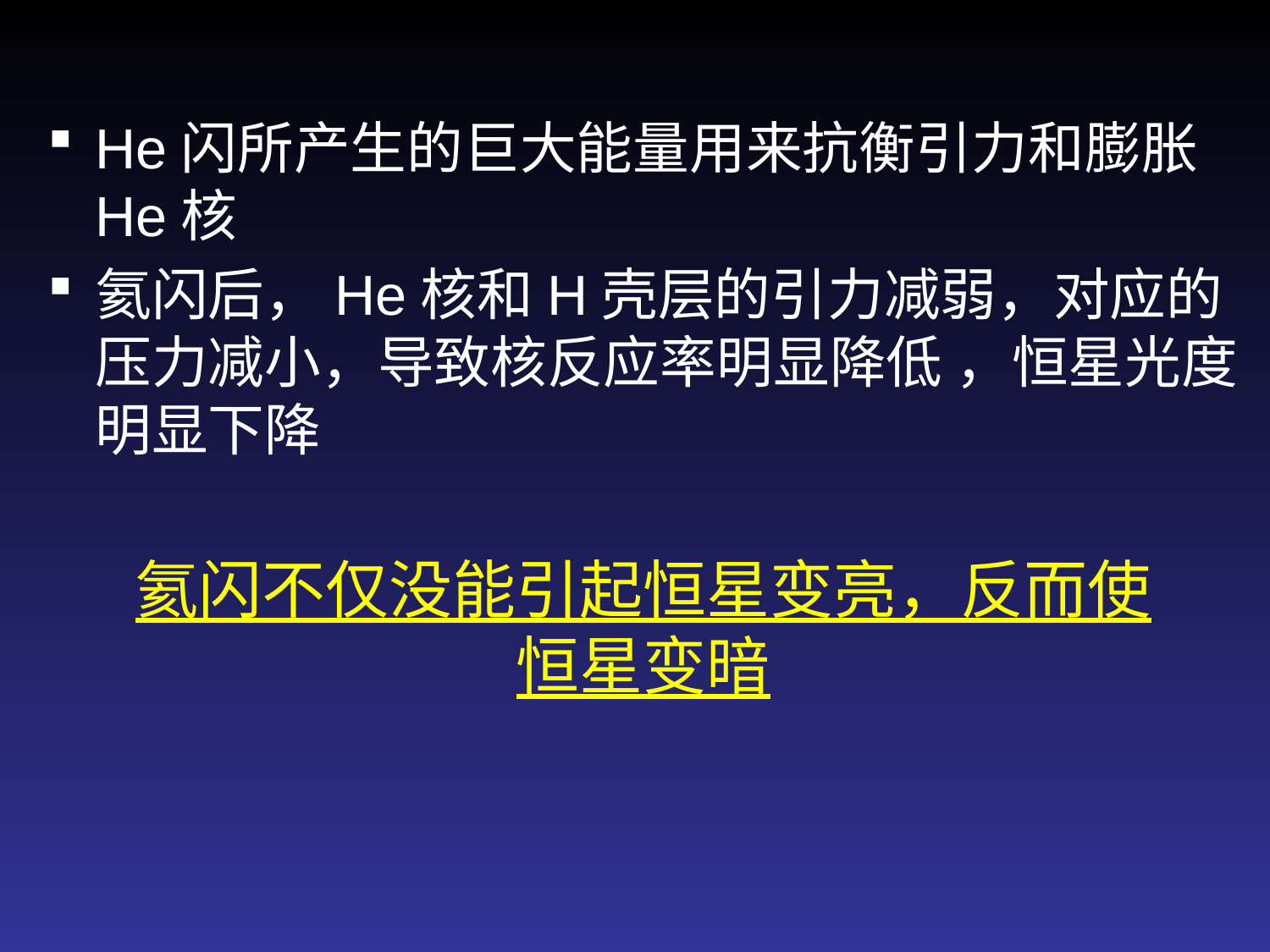

He闪所产生的巨大能量用来抗衡引力和膨胀 He核
氦闪后，He核和H壳层的引力减弱，对应的压力减小，导致核反应率明显降低 ，恒星光度明显下降
氦闪不仅没能引起恒星变亮，反而使恒星变暗